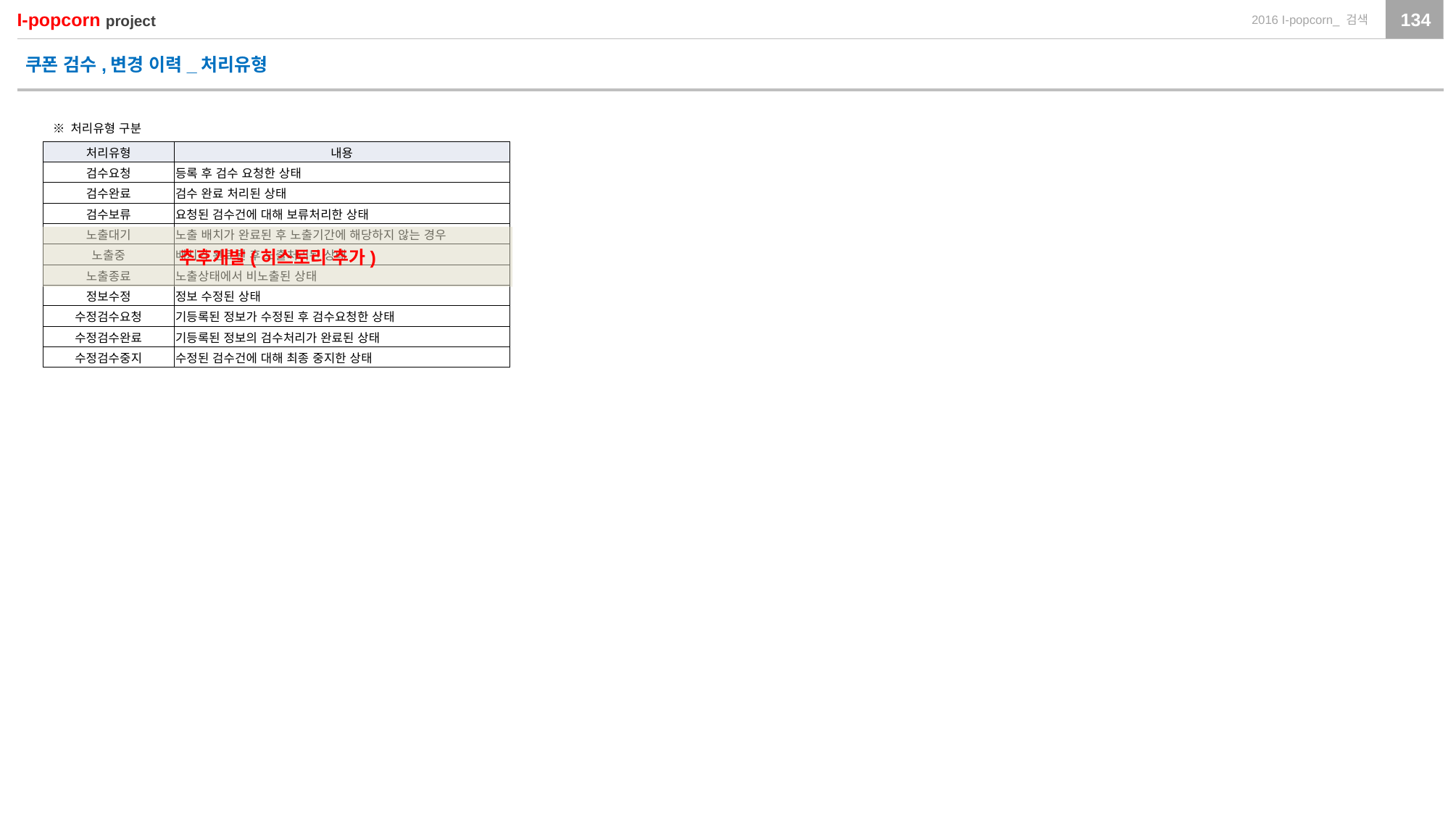

쿠폰 검수,변경 이력_처리유형
※ 처리유형 구분
| 처리유형 | 내용 |
| --- | --- |
| 검수요청 | 등록 후 검수 요청한 상태 |
| 검수완료 | 검수 완료 처리된 상태 |
| 검수보류 | 요청된 검수건에 대해 보류처리한 상태 |
| 노출대기 | 노출 배치가 완료된 후 노출기간에 해당하지 않는 경우 |
| 노출중 | 배치가 완료된 후 노출처리된 상태 |
| 노출종료 | 노출상태에서 비노출된 상태 |
| 정보수정 | 정보 수정된 상태 |
| 수정검수요청 | 기등록된 정보가 수정된 후 검수요청한 상태 |
| 수정검수완료 | 기등록된 정보의 검수처리가 완료된 상태 |
| 수정검수중지 | 수정된 검수건에 대해 최종 중지한 상태 |
추후개발(히스토리 추가)